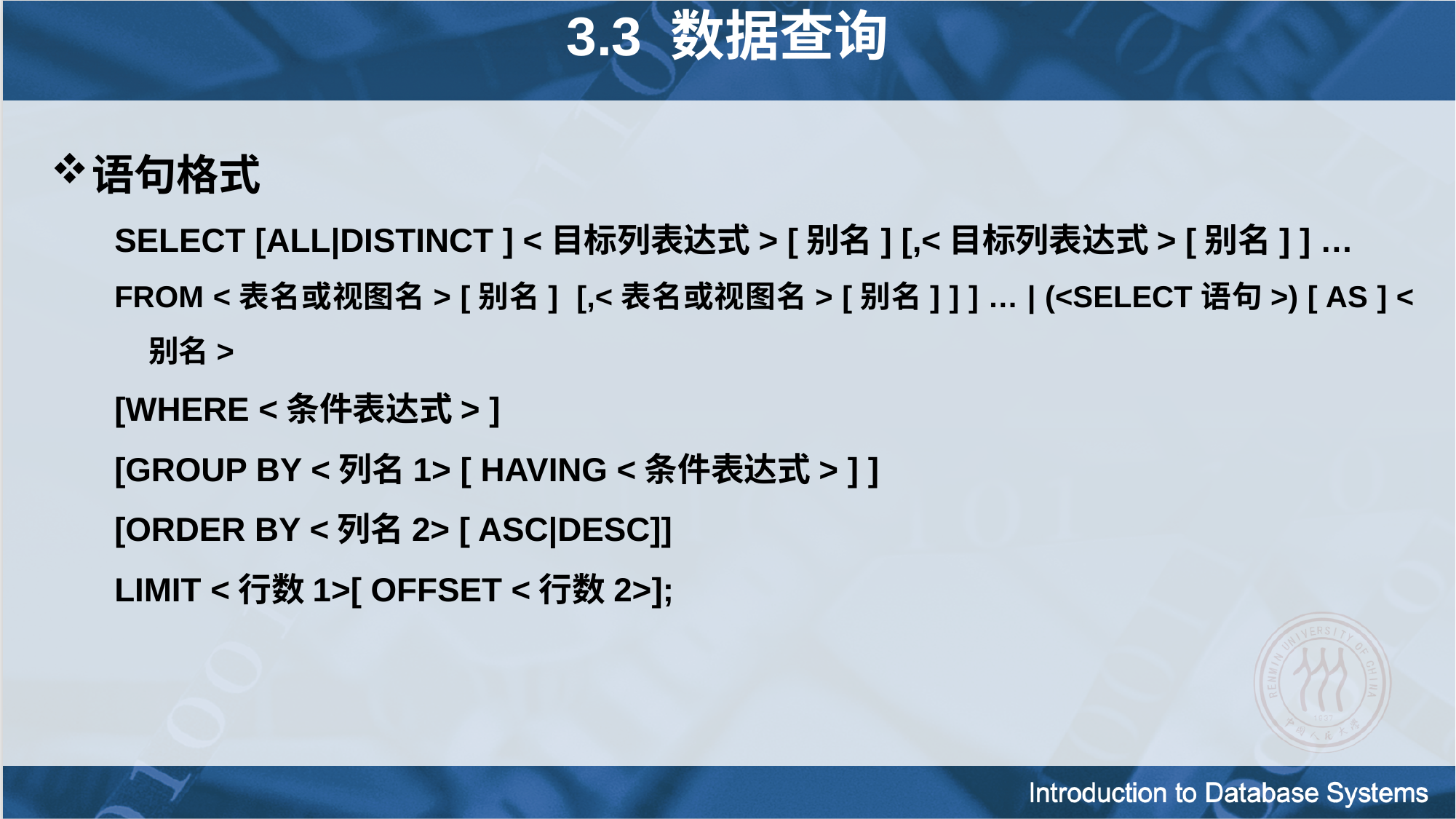

3.3 数据查询
语句格式
SELECT [ALL|DISTINCT ] <目标列表达式> [别名] [,<目标列表达式> [别名] ] …
FROM <表名或视图名> [别名]  [,<表名或视图名> [别名] ] ] … | (<SELECT语句>) [ AS ] <别名>
[WHERE <条件表达式> ]
[GROUP BY <列名1> [ HAVING <条件表达式> ] ]
[ORDER BY <列名2> [ ASC|DESC]]
LIMIT <行数1>[ OFFSET <行数2>];